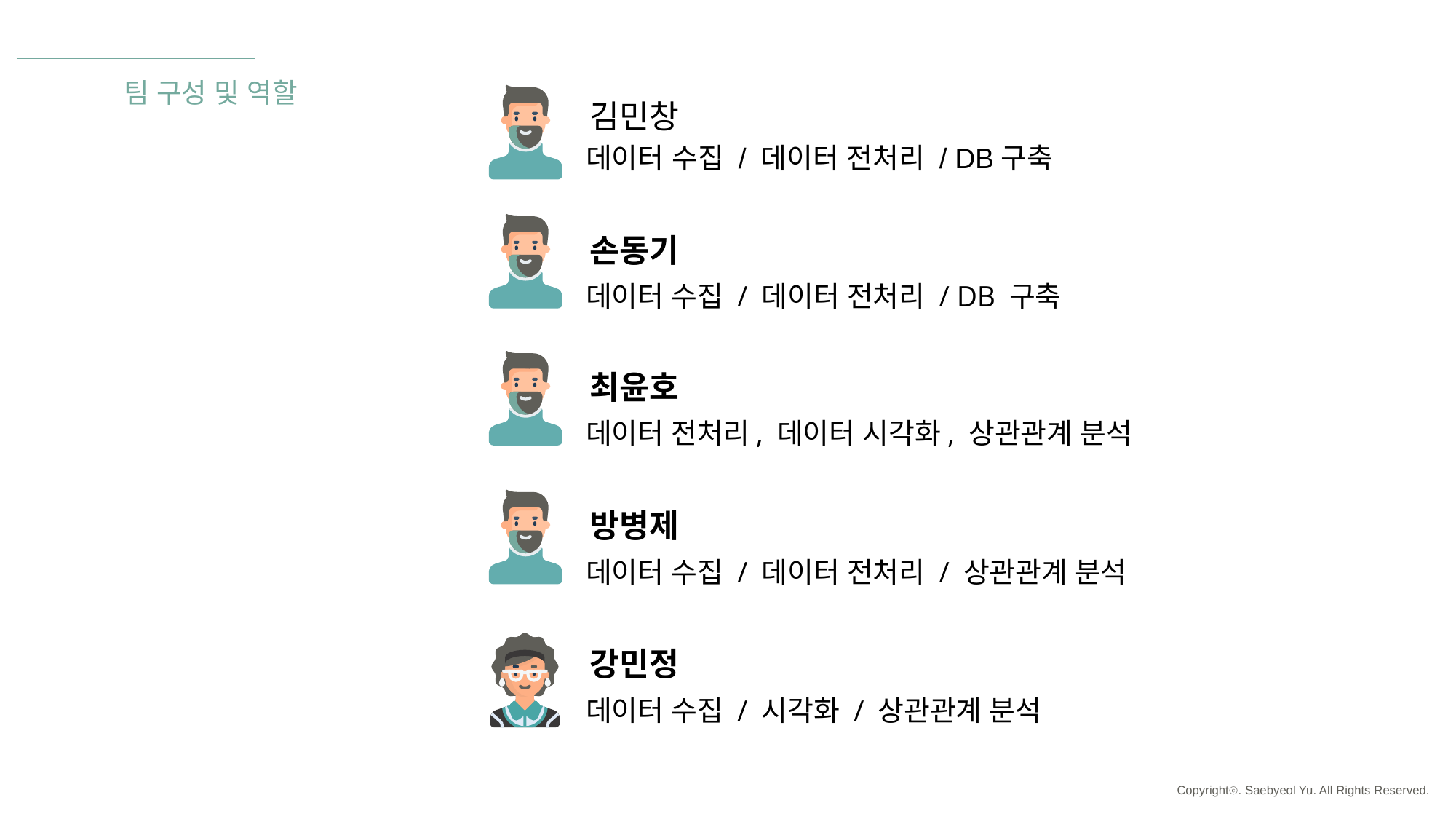

팀 구성 및 역할

김민창
데이터 수집 / 데이터 전처리 / DB구축

손동기
데이터 수집 / 데이터 전처리 / DB 구축

최윤호
데이터 전처리, 데이터 시각화, 상관관계 분석

방병제
데이터 수집 / 데이터 전처리 / 상관관계 분석
#
강민정

데이터 수집 / 시각화 / 상관관계 분석